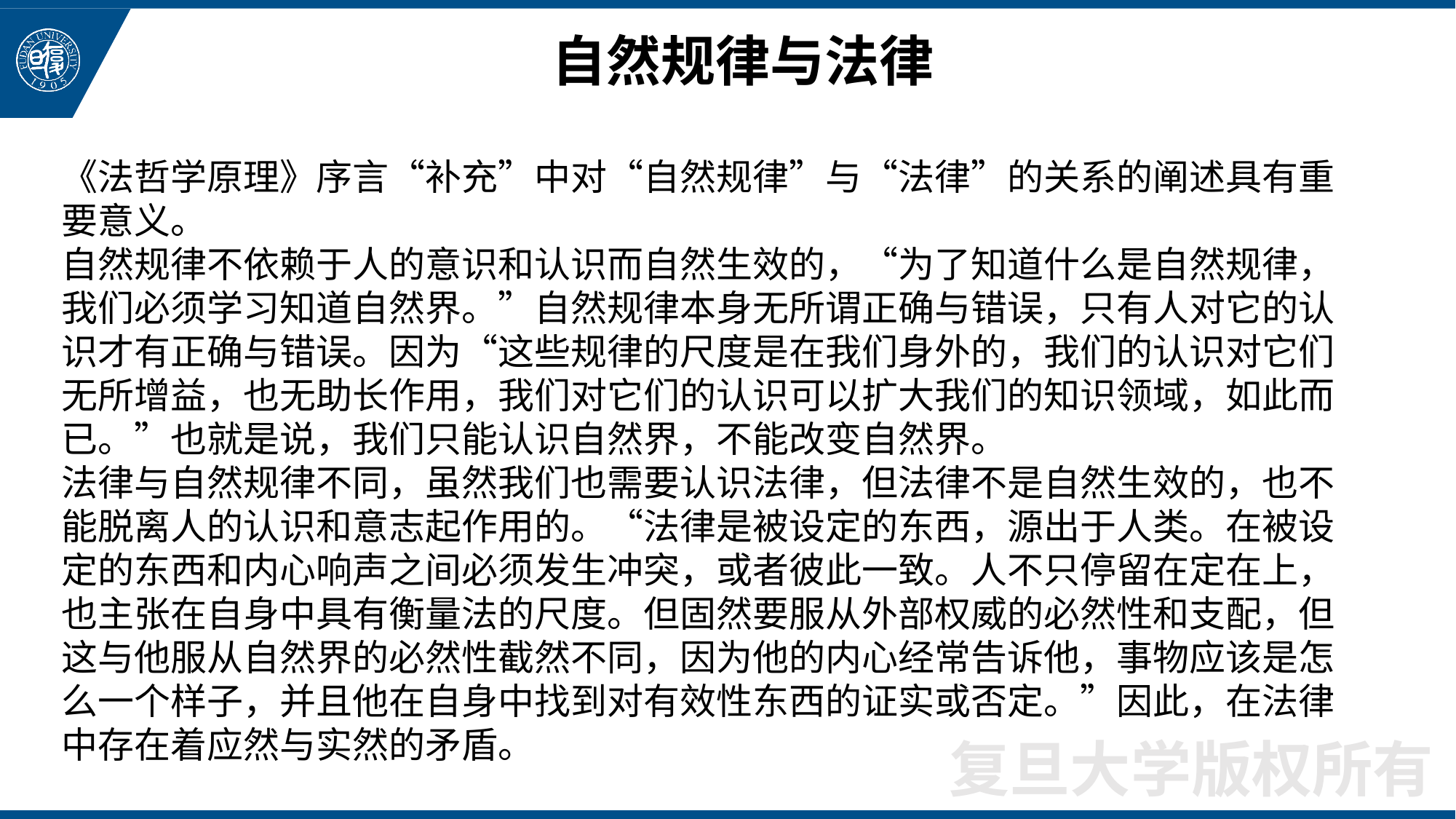

# 自然规律与法律
《法哲学原理》序言“补充”中对“自然规律”与“法律”的关系的阐述具有重要意义。
自然规律不依赖于人的意识和认识而自然生效的，“为了知道什么是自然规律，我们必须学习知道自然界。”自然规律本身无所谓正确与错误，只有人对它的认识才有正确与错误。因为“这些规律的尺度是在我们身外的，我们的认识对它们无所增益，也无助长作用，我们对它们的认识可以扩大我们的知识领域，如此而已。”也就是说，我们只能认识自然界，不能改变自然界。
法律与自然规律不同，虽然我们也需要认识法律，但法律不是自然生效的，也不能脱离人的认识和意志起作用的。“法律是被设定的东西，源出于人类。在被设定的东西和内心响声之间必须发生冲突，或者彼此一致。人不只停留在定在上，也主张在自身中具有衡量法的尺度。但固然要服从外部权威的必然性和支配，但这与他服从自然界的必然性截然不同，因为他的内心经常告诉他，事物应该是怎么一个样子，并且他在自身中找到对有效性东西的证实或否定。”因此，在法律中存在着应然与实然的矛盾。